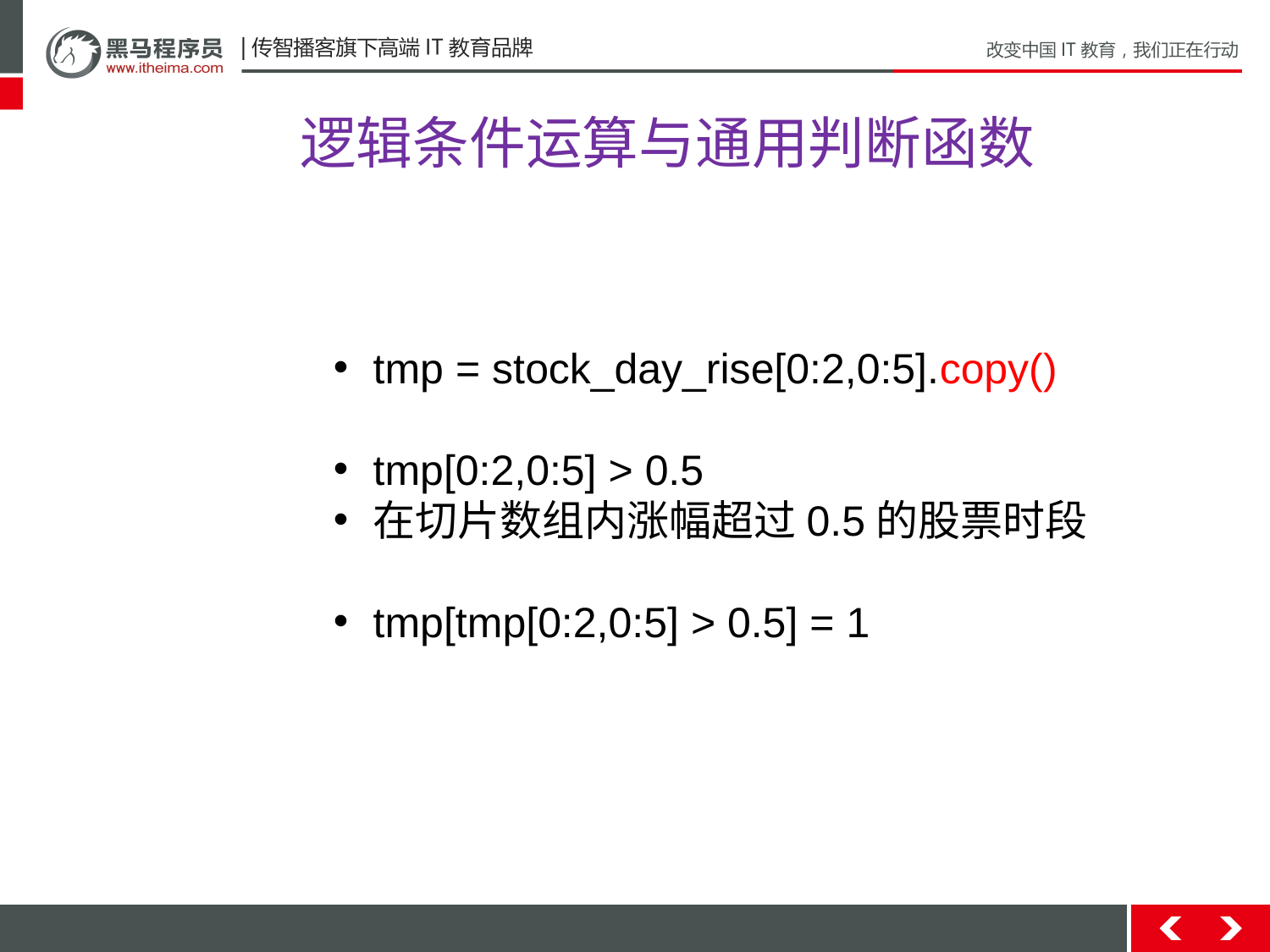

# 逻辑条件运算与通用判断函数
tmp = stock_day_rise[0:2,0:5].copy()

tmp[0:2,0:5] > 0.5
在切片数组内涨幅超过0.5的股票时段

tmp[tmp[0:2,0:5] > 0.5] = 1